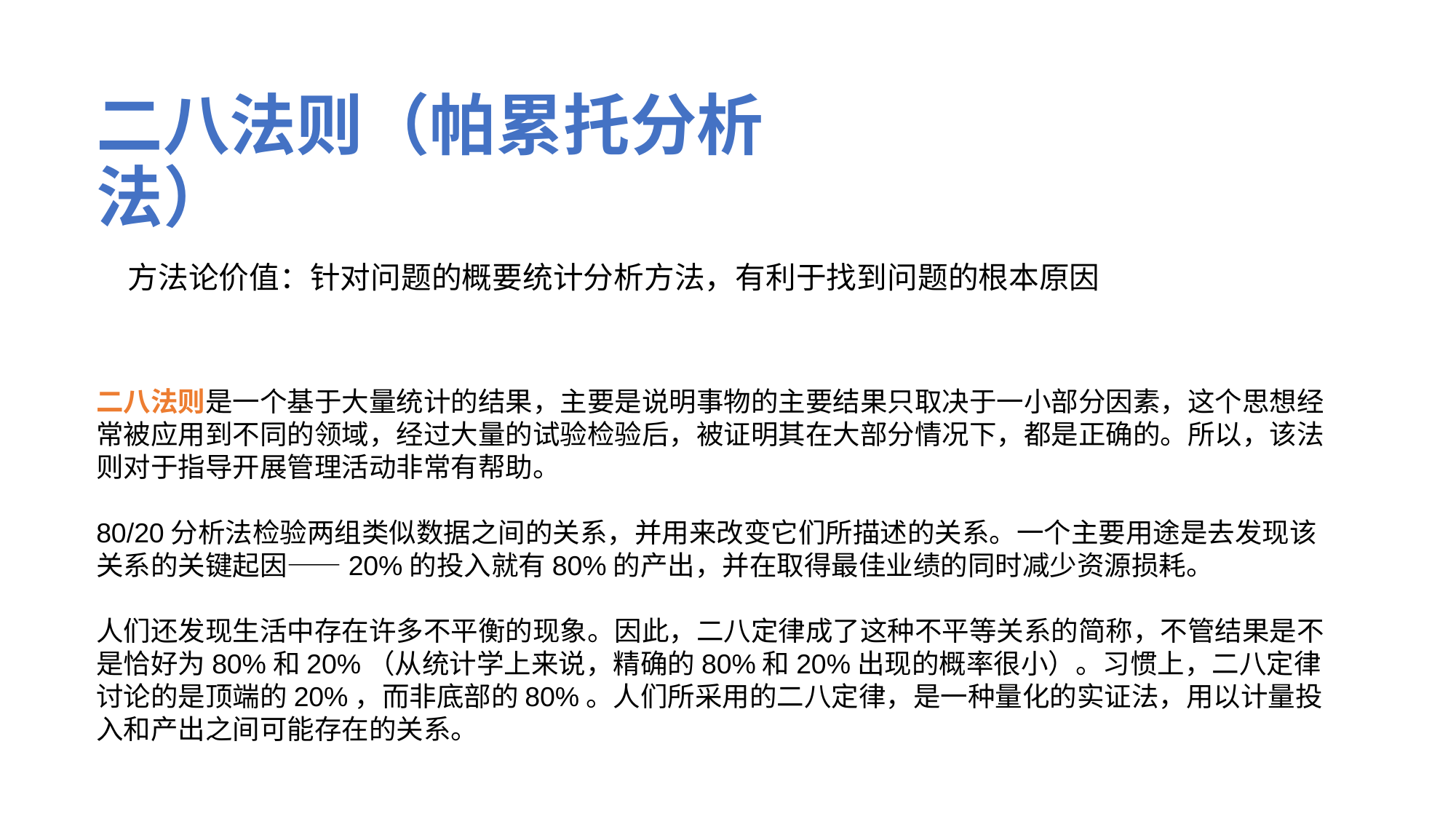

# 二八法则（帕累托分析法）
方法论价值：针对问题的概要统计分析方法，有利于找到问题的根本原因
二八法则是一个基于大量统计的结果，主要是说明事物的主要结果只取决于一小部分因素，这个思想经常被应用到不同的领域，经过大量的试验检验后，被证明其在大部分情况下，都是正确的。所以，该法则对于指导开展管理活动非常有帮助。

80/20分析法检验两组类似数据之间的关系，并用来改变它们所描述的关系。一个主要用途是去发现该关系的关键起因——20%的投入就有80%的产出，并在取得最佳业绩的同时减少资源损耗。

人们还发现生活中存在许多不平衡的现象。因此，二八定律成了这种不平等关系的简称，不管结果是不是恰好为80%和20%（从统计学上来说，精确的80%和20%出现的概率很小）。习惯上，二八定律讨论的是顶端的20%，而非底部的80%。人们所采用的二八定律，是一种量化的实证法，用以计量投入和产出之间可能存在的关系。